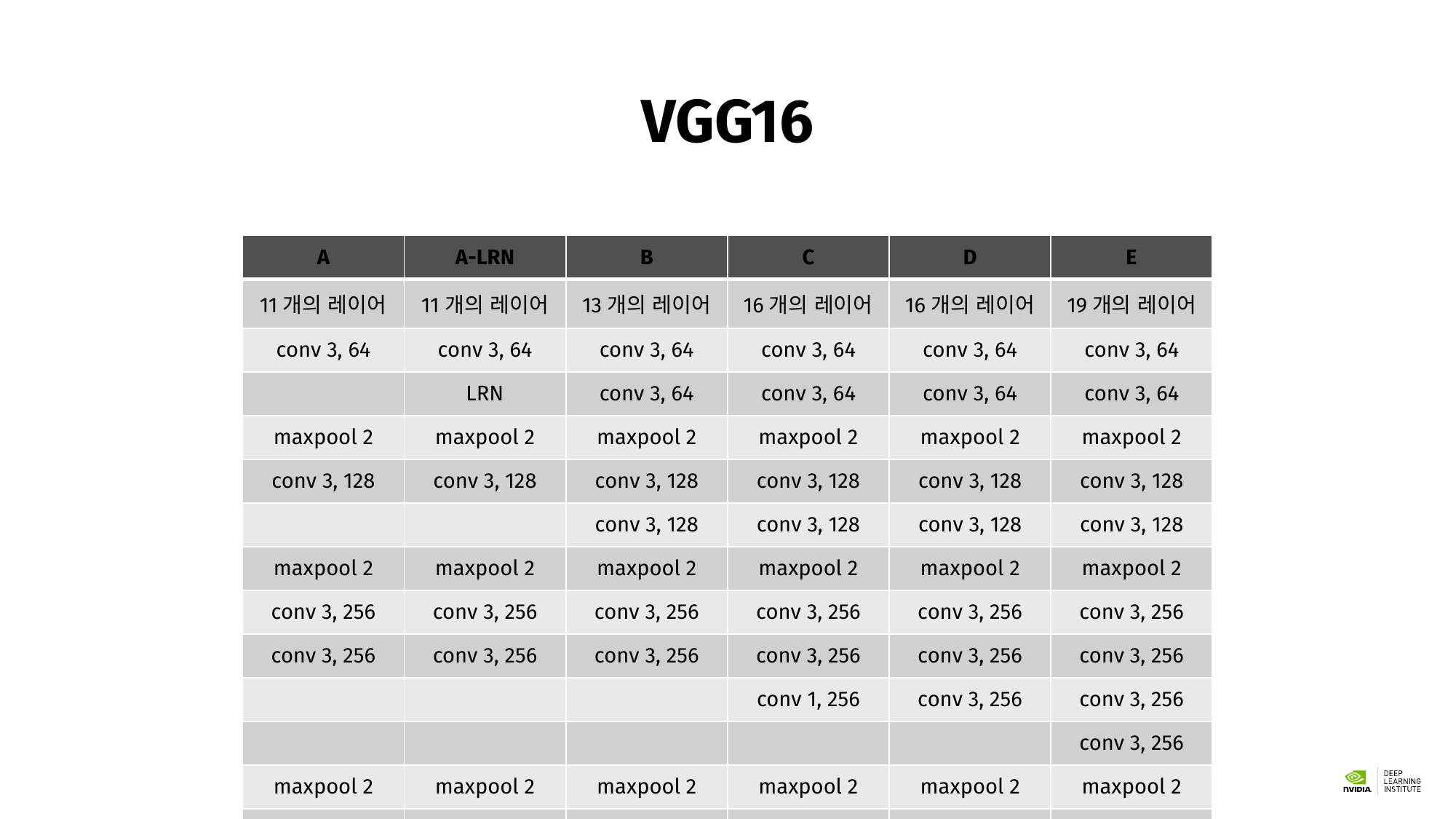

# VGG16

| A | A-LRN | B | C | D | E |
| --- | --- | --- | --- | --- | --- |
| 11개의 레이어 | 11개의 레이어 | 13개의 레이어 | 16개의 레이어 | 16개의 레이어 | 19개의 레이어 |
| conv 3, 64 | conv 3, 64 | conv 3, 64 | conv 3, 64 | conv 3, 64 | conv 3, 64 |
|  | LRN | conv 3, 64 | conv 3, 64 | conv 3, 64 | conv 3, 64 |
| maxpool 2 | maxpool 2 | maxpool 2 | maxpool 2 | maxpool 2 | maxpool 2 |
| conv 3, 128 | conv 3, 128 | conv 3, 128 | conv 3, 128 | conv 3, 128 | conv 3, 128 |
|  |  | conv 3, 128 | conv 3, 128 | conv 3, 128 | conv 3, 128 |
| maxpool 2 | maxpool 2 | maxpool 2 | maxpool 2 | maxpool 2 | maxpool 2 |
| conv 3, 256 | conv 3, 256 | conv 3, 256 | conv 3, 256 | conv 3, 256 | conv 3, 256 |
| conv 3, 256 | conv 3, 256 | conv 3, 256 | conv 3, 256 | conv 3, 256 | conv 3, 256 |
|  |  |  | conv 1, 256 | conv 3, 256 | conv 3, 256 |
|  |  |  |  |  | conv 3, 256 |
| maxpool 2 | maxpool 2 | maxpool 2 | maxpool 2 | maxpool 2 | maxpool 2 |
| conv 3, 512 | conv 3, 512 | conv 3, 512 | conv 3, 512 | conv 3, 512 | conv 3, 512 |
| conv 3, 512 | conv 3, 512 | conv 3, 512 | conv 3, 512 | conv 3, 512 | conv 3, 512 |
|  |  |  | conv 1, 512 | conv 3, 512 | conv 3, 512 |
|  |  |  |  |  | conv 3, 512 |
| maxpool 2 | maxpool 2 | maxpool 2 | maxpool 2 | maxpool 2 | maxpool 2 |
| conv 3, 512 | conv 3, 512 | conv 3, 512 | conv 3, 512 | conv 3, 512 | conv 3, 512 |
| conv 3, 512 | conv 3, 512 | conv 3, 512 | conv 3, 512 | conv 3, 512 | conv 3, 512 |
|  |  |  | conv 1, 512 | conv 3, 512 | conv 3, 512 |
|  |  |  |  |  | conv 3, 512 |
| maxpool 2 | maxpool 2 | maxpool 2 | maxpool 2 | maxpool 2 | maxpool 2 |
| FCN 4096 | FCN 4096 | FCN 4096 | FCN 4096 | FCN 4096 | FCN 4096 |
| FCN 4096 | FCN 4096 | FCN 4096 | FCN 4096 | FCN 4096 | FCN 4096 |
| FCN 1000 | FCN 1000 | FCN 1000 | FCN 1000 | FCN 1000 | FCN 1000 |